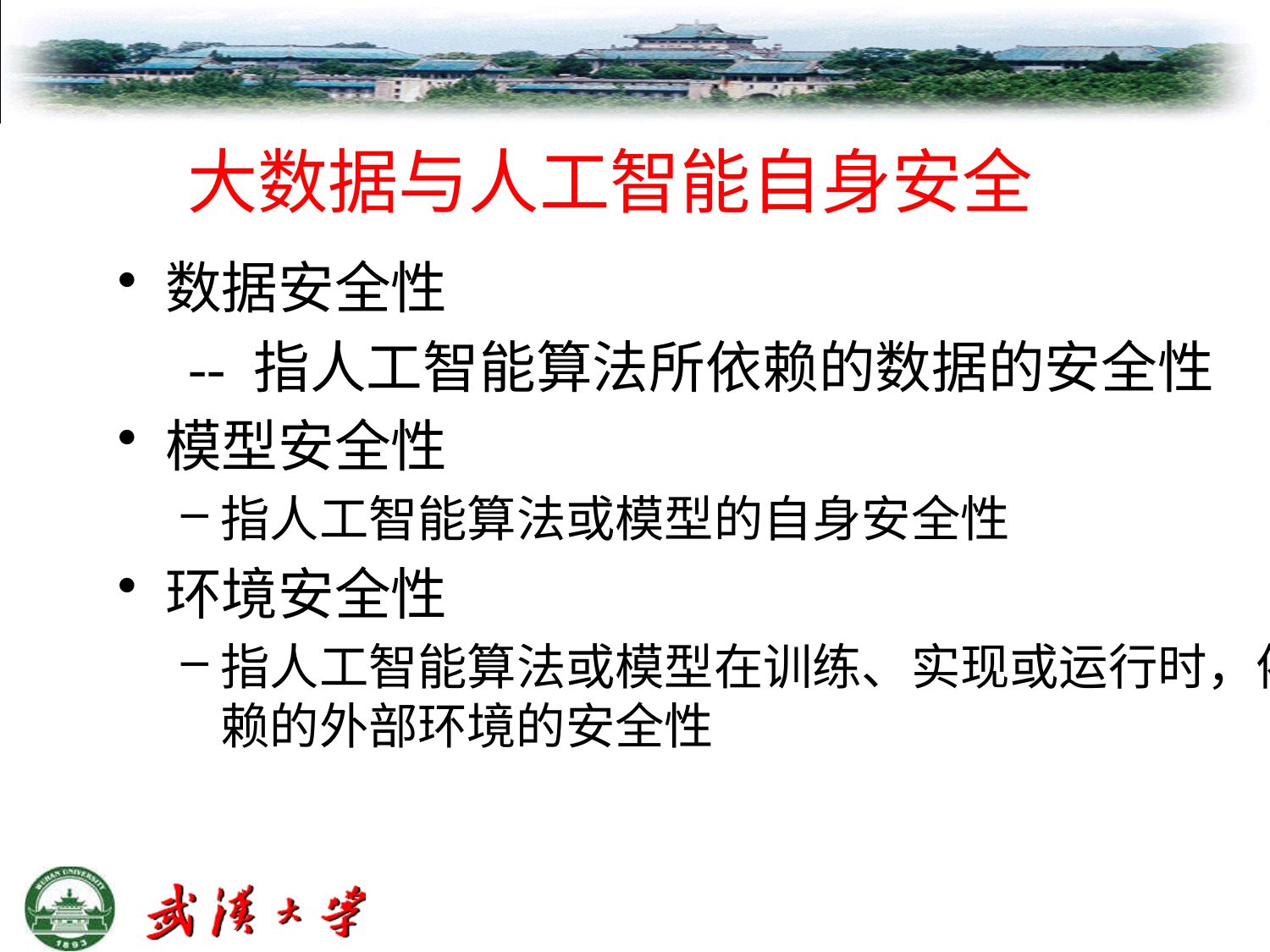

# 大数据与人工智能自身安全
数据安全性
     -- 指人工智能算法所依赖的数据的安全性
模型安全性
指人工智能算法或模型的自身安全性
环境安全性
指人工智能算法或模型在训练、实现或运行时，依赖的外部环境的安全性